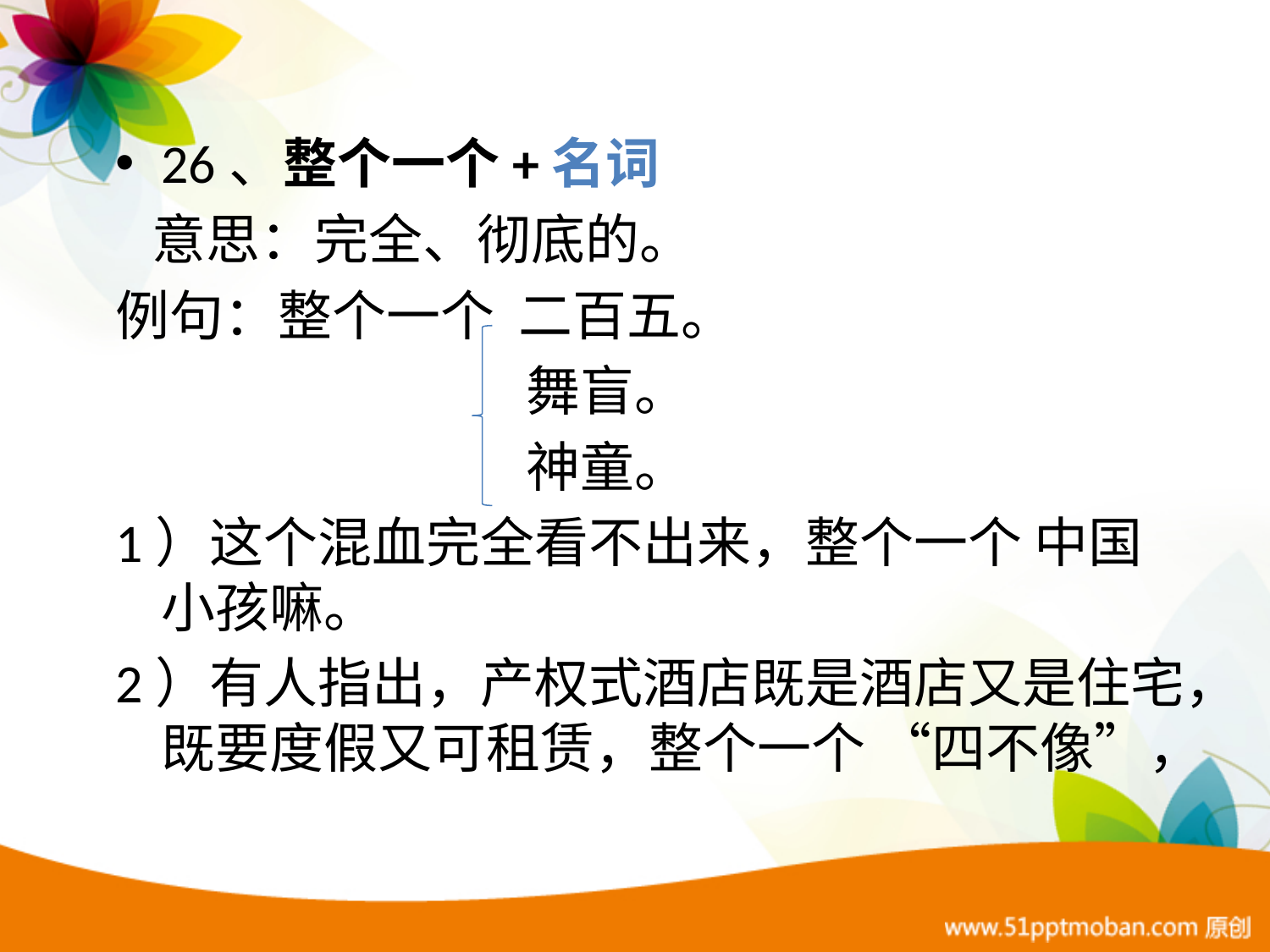

26、整个一个+名词
  意思：完全、彻底的。
例句：整个一个  二百五。
                                 舞盲。
                                 神童。
1）这个混血完全看不出来，整个一个 中国小孩嘛。
2）有人指出，产权式酒店既是酒店又是住宅，既要度假又可租赁，整个一个 “四不像”，